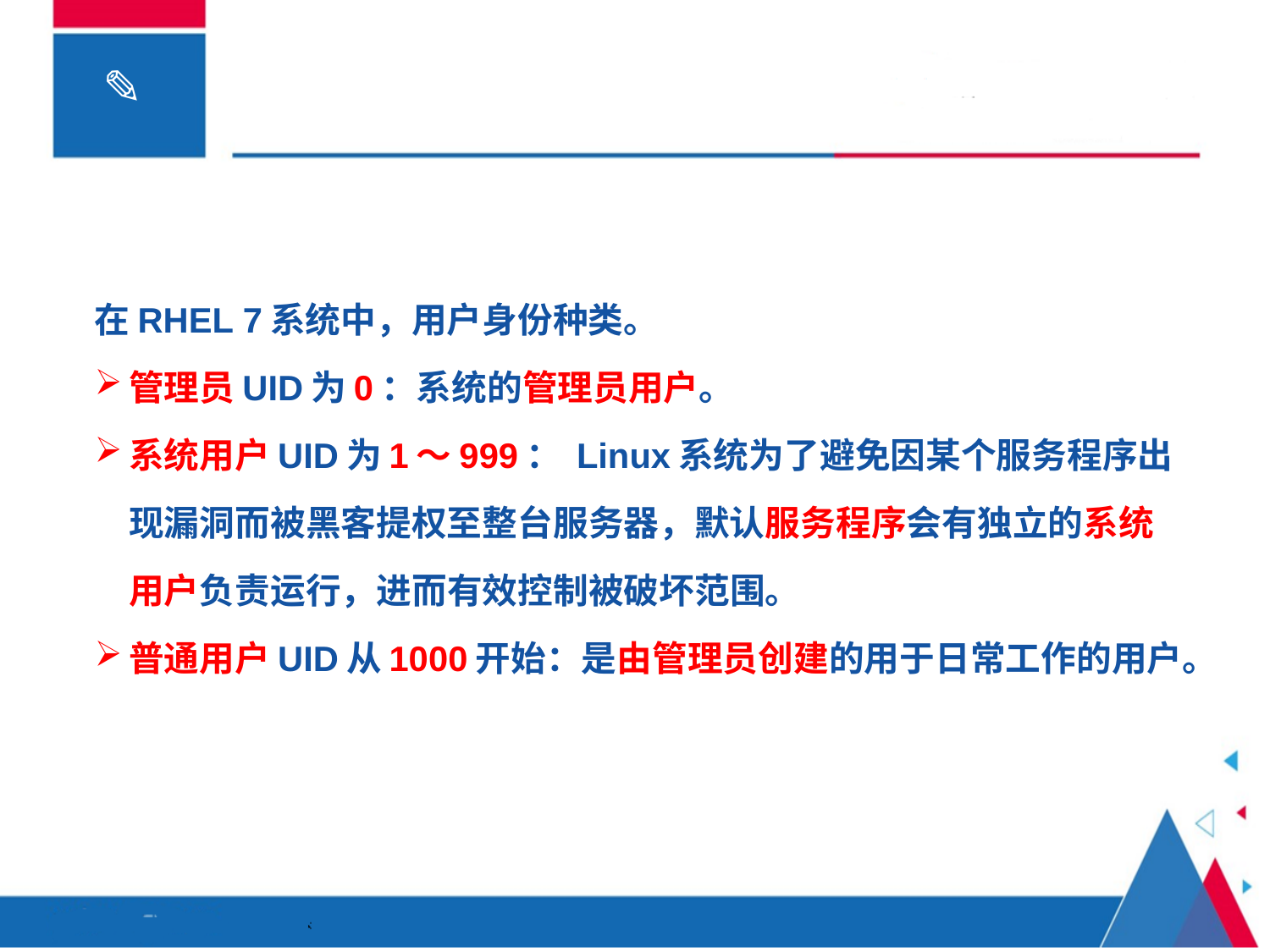

#
在RHEL 7系统中，用户身份种类。
管理员UID为0：系统的管理员用户。
系统用户UID为1～999： Linux系统为了避免因某个服务程序出现漏洞而被黑客提权至整台服务器，默认服务程序会有独立的系统用户负责运行，进而有效控制被破坏范围。
普通用户UID从1000开始：是由管理员创建的用于日常工作的用户。